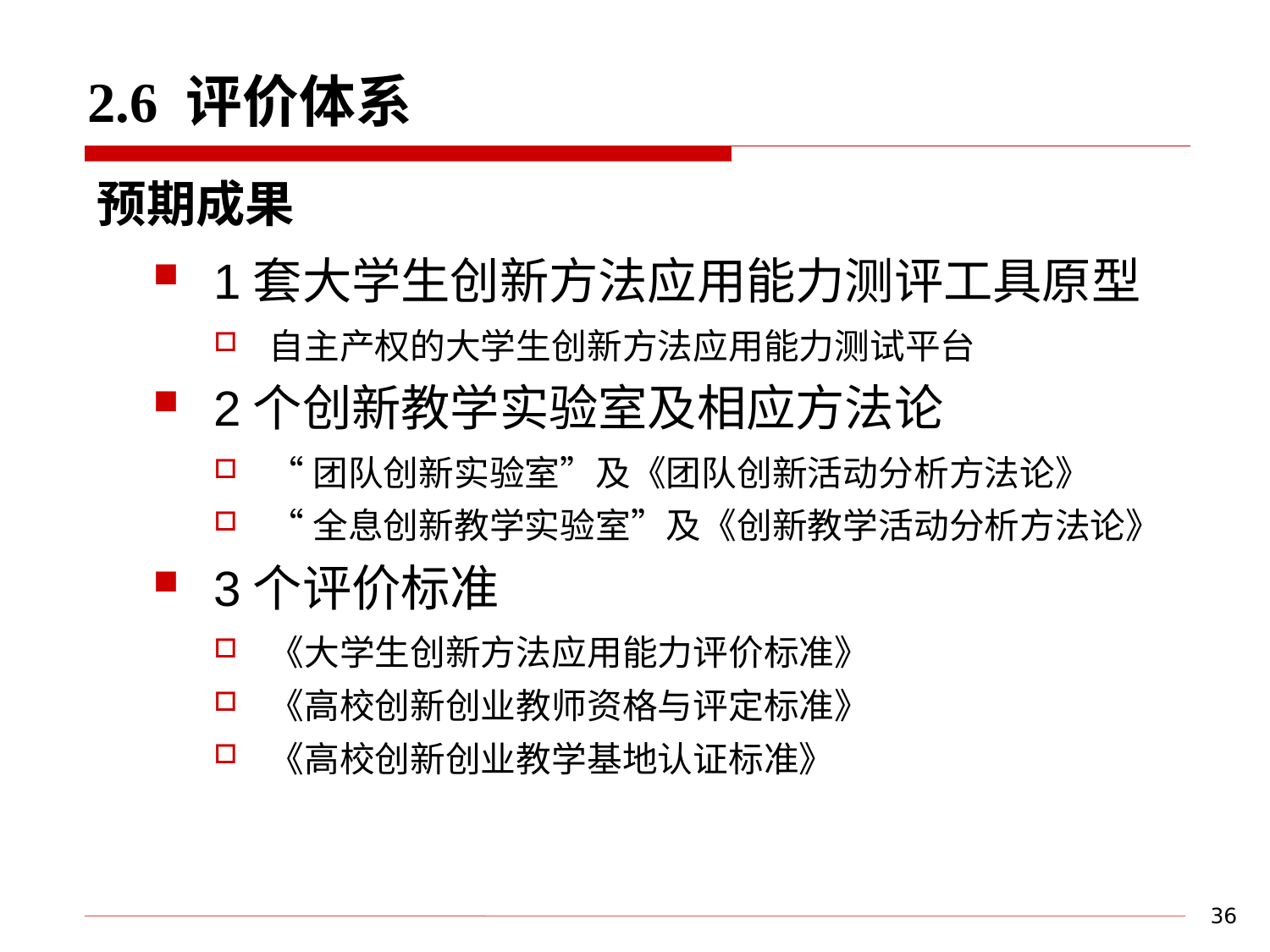

# 2.6 评价体系
预期成果
1套大学生创新方法应用能力测评工具原型
自主产权的大学生创新方法应用能力测试平台
2个创新教学实验室及相应方法论
“团队创新实验室”及《团队创新活动分析方法论》
“全息创新教学实验室”及《创新教学活动分析方法论》
3个评价标准
《大学生创新方法应用能力评价标准》
《高校创新创业教师资格与评定标准》
《高校创新创业教学基地认证标准》

36